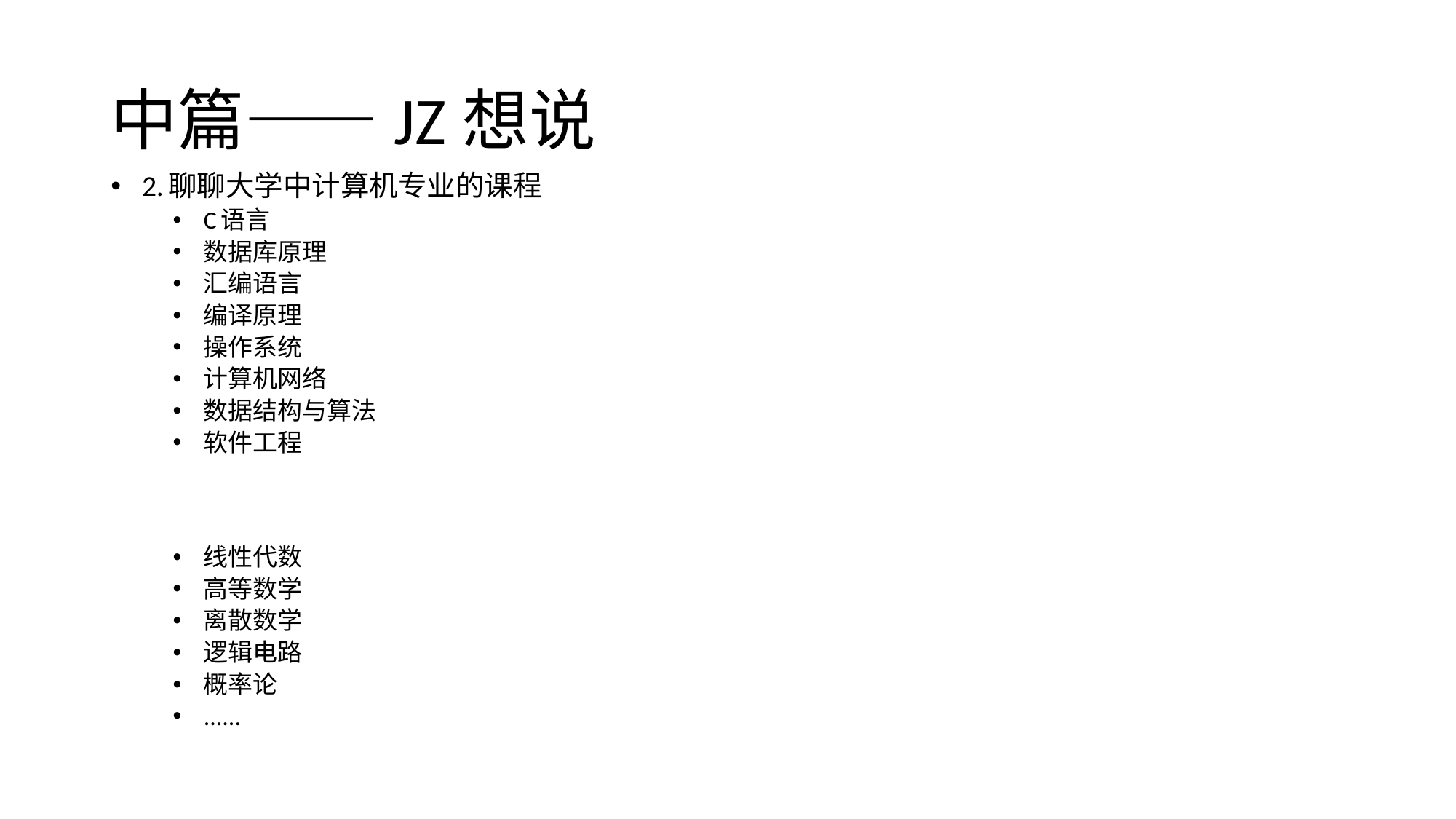

# 中篇——JZ想说
2.聊聊大学中计算机专业的课程
C语言
数据库原理
汇编语言
编译原理
操作系统
计算机网络
数据结构与算法
软件工程

线性代数
高等数学
离散数学
逻辑电路
概率论
......